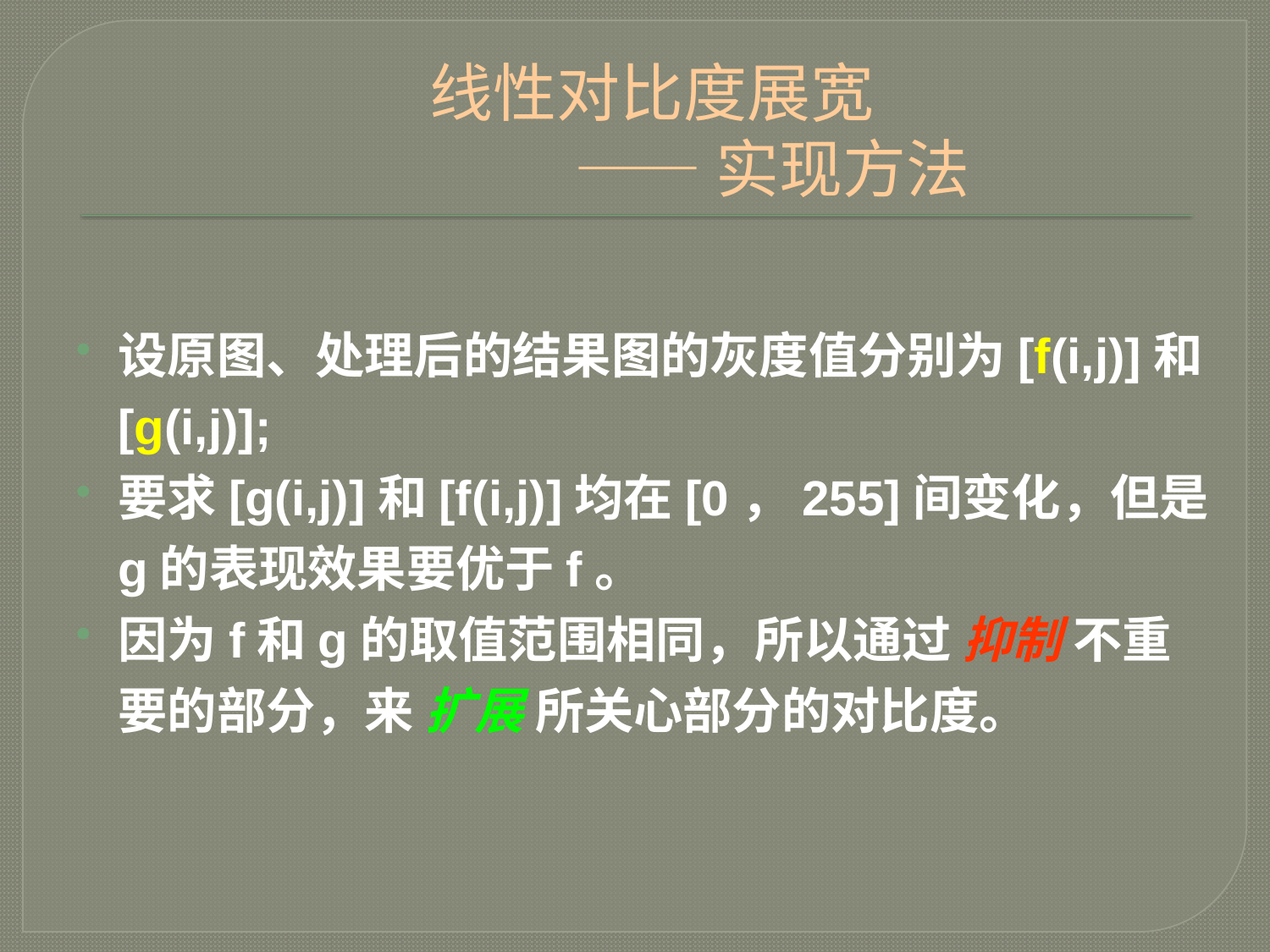

# 线性对比度展宽 —— 实现方法
设原图、处理后的结果图的灰度值分别为[f(i,j)]和[g(i,j)];
要求[g(i,j)]和[f(i,j)]均在[0，255]间变化，但是g的表现效果要优于f。
因为f和g的取值范围相同，所以通过 抑制 不重要的部分，来 扩展 所关心部分的对比度。